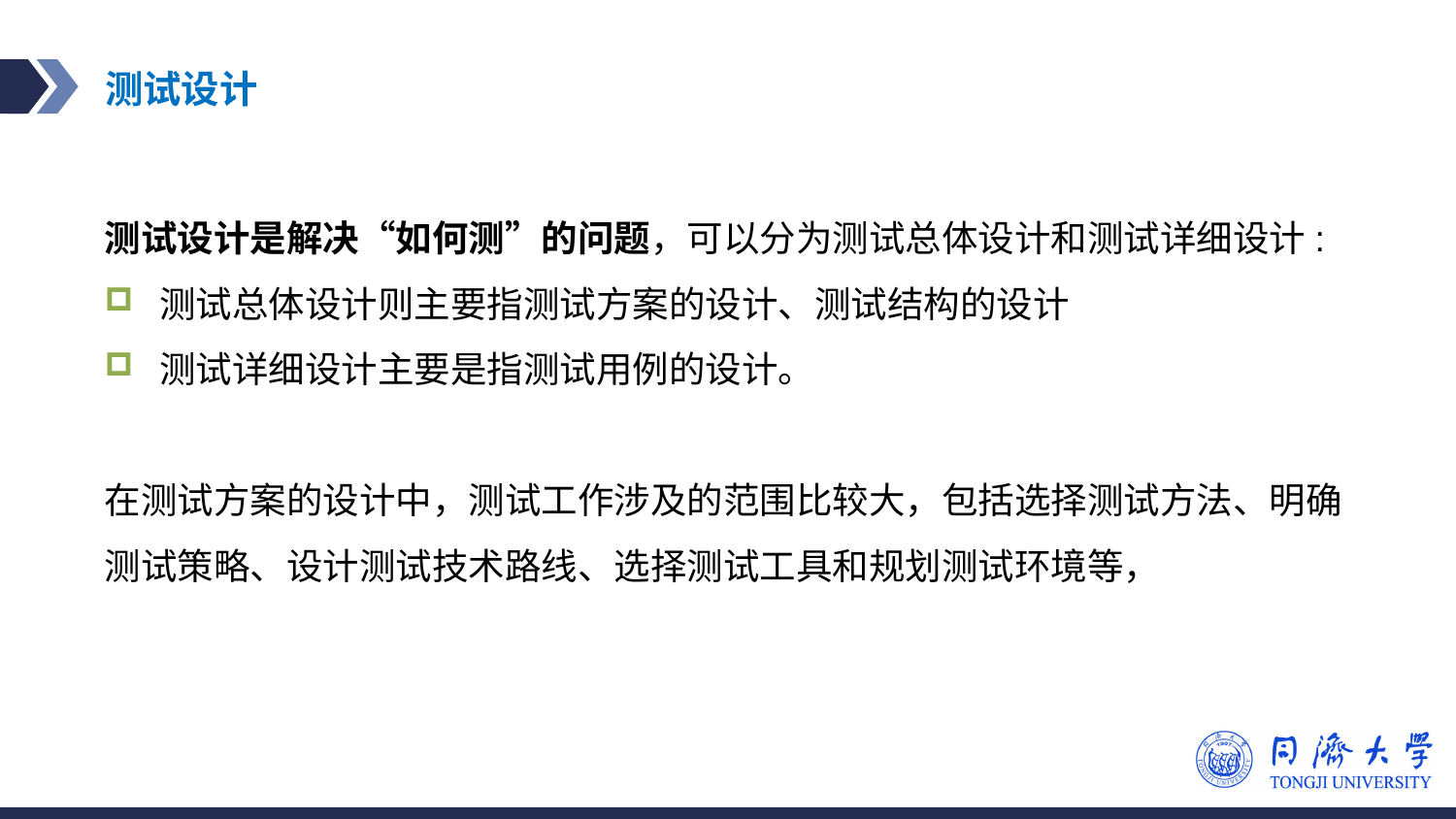

# 测试设计
测试设计是解决“如何测”的问题，可以分为测试总体设计和测试详细设计:
测试总体设计则主要指测试方案的设计、测试结构的设计
测试详细设计主要是指测试用例的设计。

在测试方案的设计中，测试工作涉及的范围比较大，包括选择测试方法、明确测试策略、设计测试技术路线、选择测试工具和规划测试环境等，